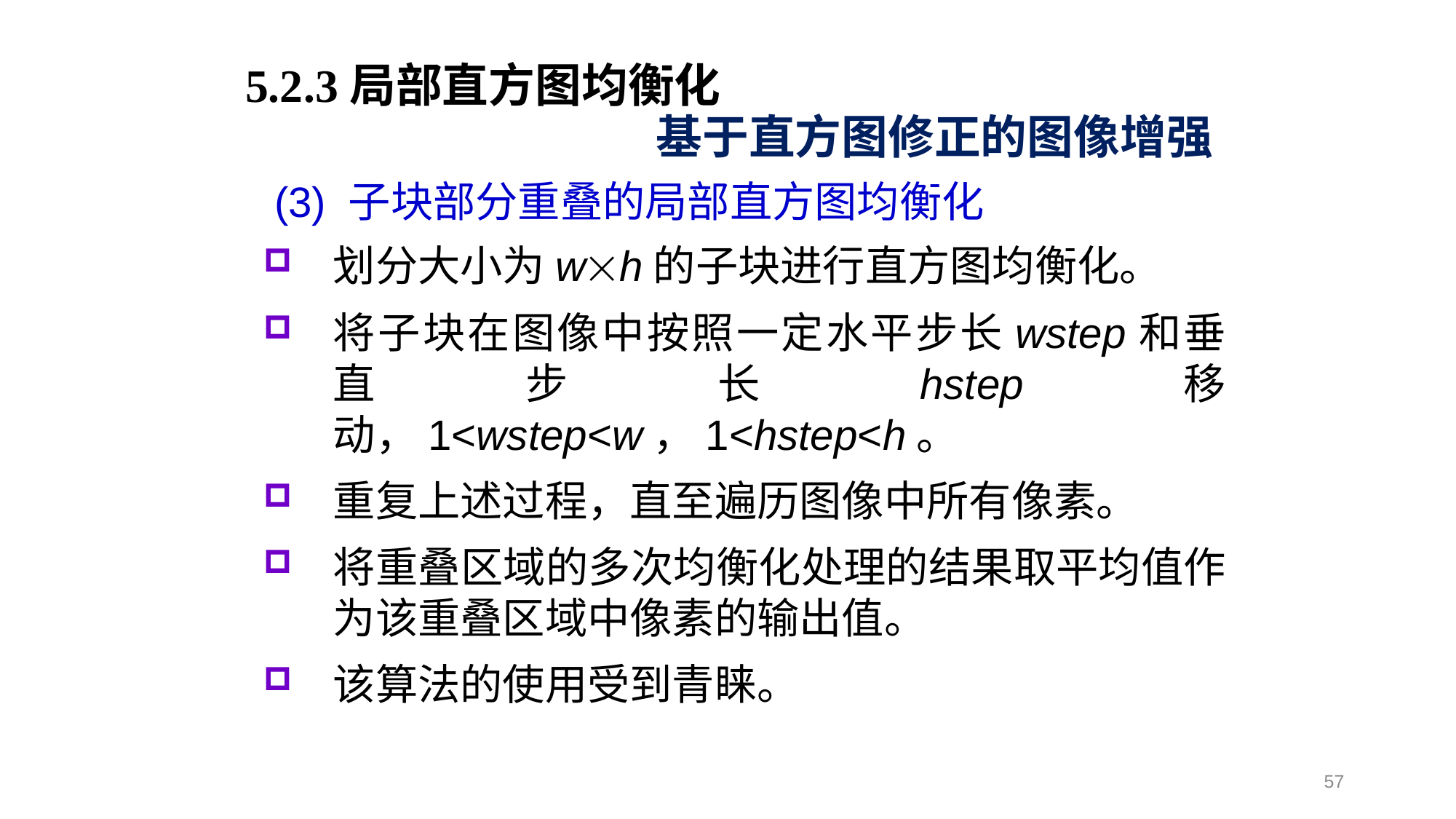

5.2.3局部直方图均衡化
基于直方图修正的图像增强
(3) 子块部分重叠的局部直方图均衡化
划分大小为w×h的子块进行直方图均衡化。
将子块在图像中按照一定水平步长wstep和垂直步长hstep移动，1<wstep<w，1<hstep<h。
重复上述过程，直至遍历图像中所有像素。
将重叠区域的多次均衡化处理的结果取平均值作为该重叠区域中像素的输出值。
该算法的使用受到青睐。
57